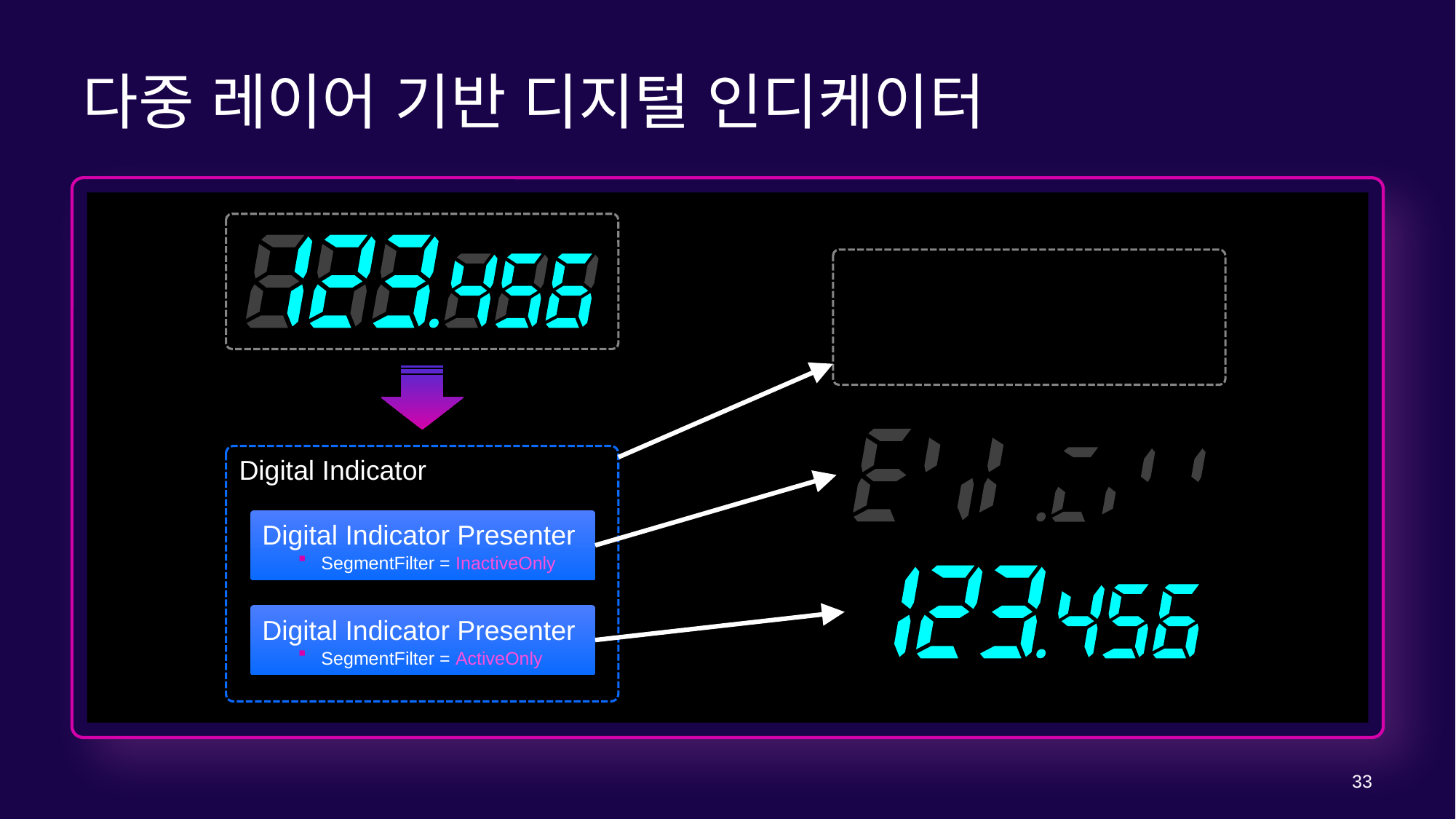

# 다중 레이어 기반 디지털 인디케이터

Digital Indicator
Digital Indicator Presenter
SegmentFilter = InactiveOnly

Digital Indicator Presenter
SegmentFilter = ActiveOnly
33